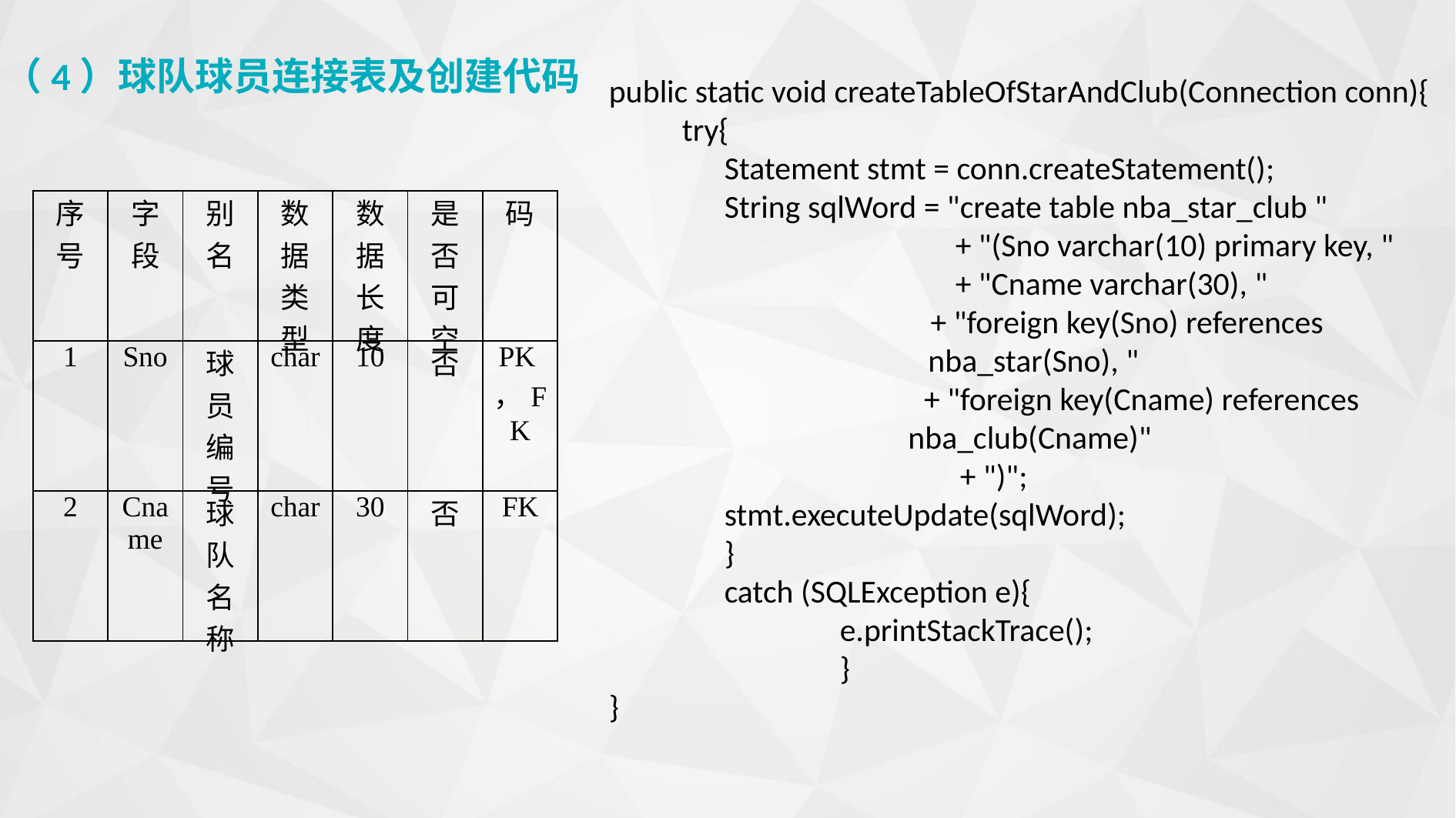

（4）球队球员连接表及创建代码
public static void createTableOfStarAndClub(Connection conn){
          try{
	Statement stmt = conn.createStatement();
	String sqlWord = "create table nba_star_club "
			+ "(Sno varchar(10) primary key, "
			+ "Cname varchar(30), "
		 + "foreign key(Sno) references        nba_star(Sno), "
		      + "foreign key(Cname) references         nba_club(Cname)"
                                                + ")";
	stmt.executeUpdate(sqlWord);
	}
	catch (SQLException e){
		e.printStackTrace();
		}
}

| 序号 | 字段 | 别名 | 数据类型 | 数据长度 | 是否可空 | 码 |
| --- | --- | --- | --- | --- | --- | --- |
| 1 | Sno | 球员编号 | char | 10 | 否 | PK，FK |
| 2 | Cname | 球队名称 | char | 30 | 否 | FK |